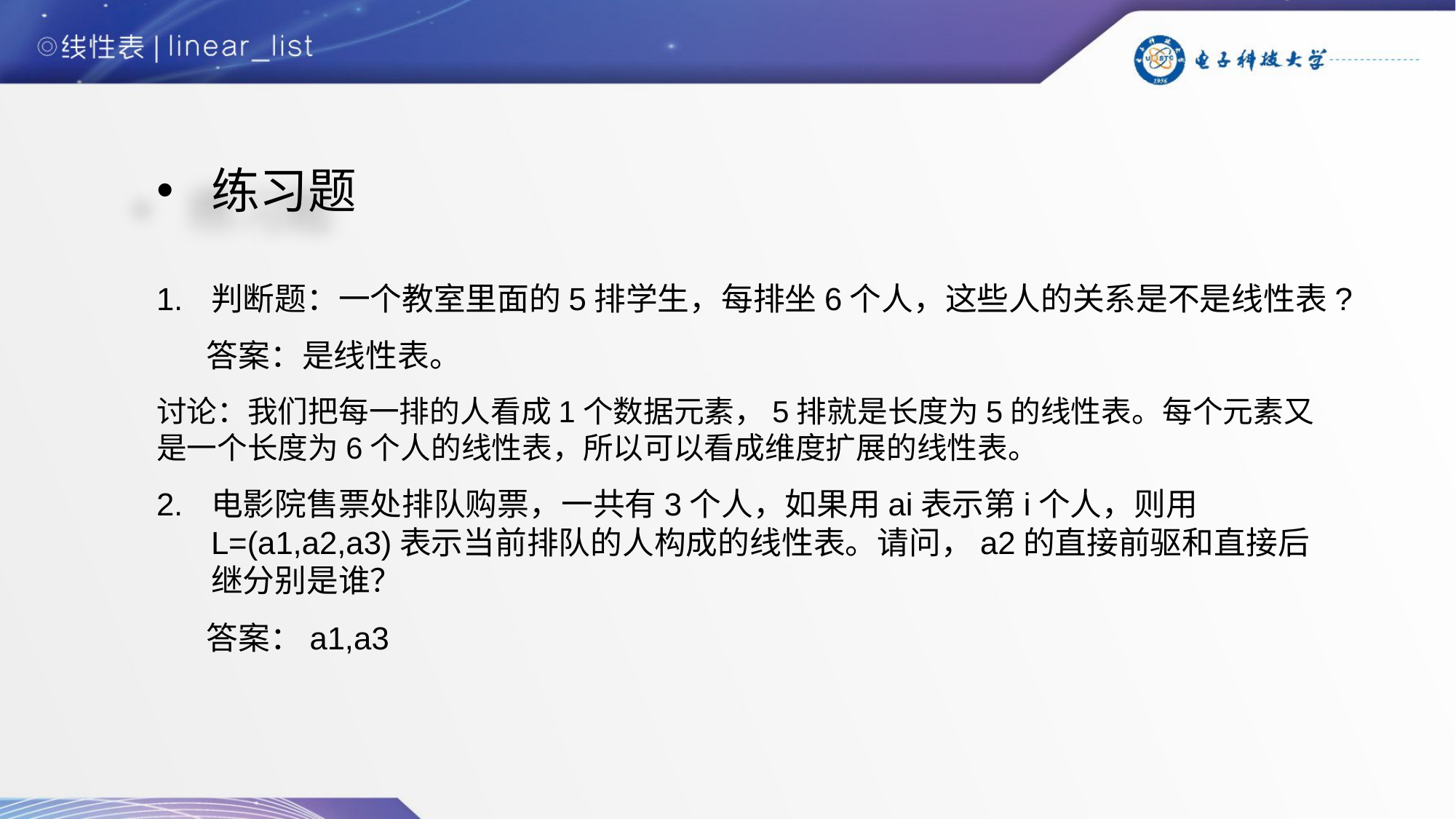

# 练习题
判断题：一个教室里面的5排学生，每排坐6个人，这些人的关系是不是线性表?
      答案：是线性表。
讨论：我们把每一排的人看成1个数据元素，5排就是长度为5的线性表。每个元素又是一个长度为6个人的线性表，所以可以看成维度扩展的线性表。
电影院售票处排队购票，一共有3个人，如果用ai表示第i个人，则用L=(a1,a2,a3)表示当前排队的人构成的线性表。请问，a2的直接前驱和直接后继分别是谁？
      答案：a1,a3